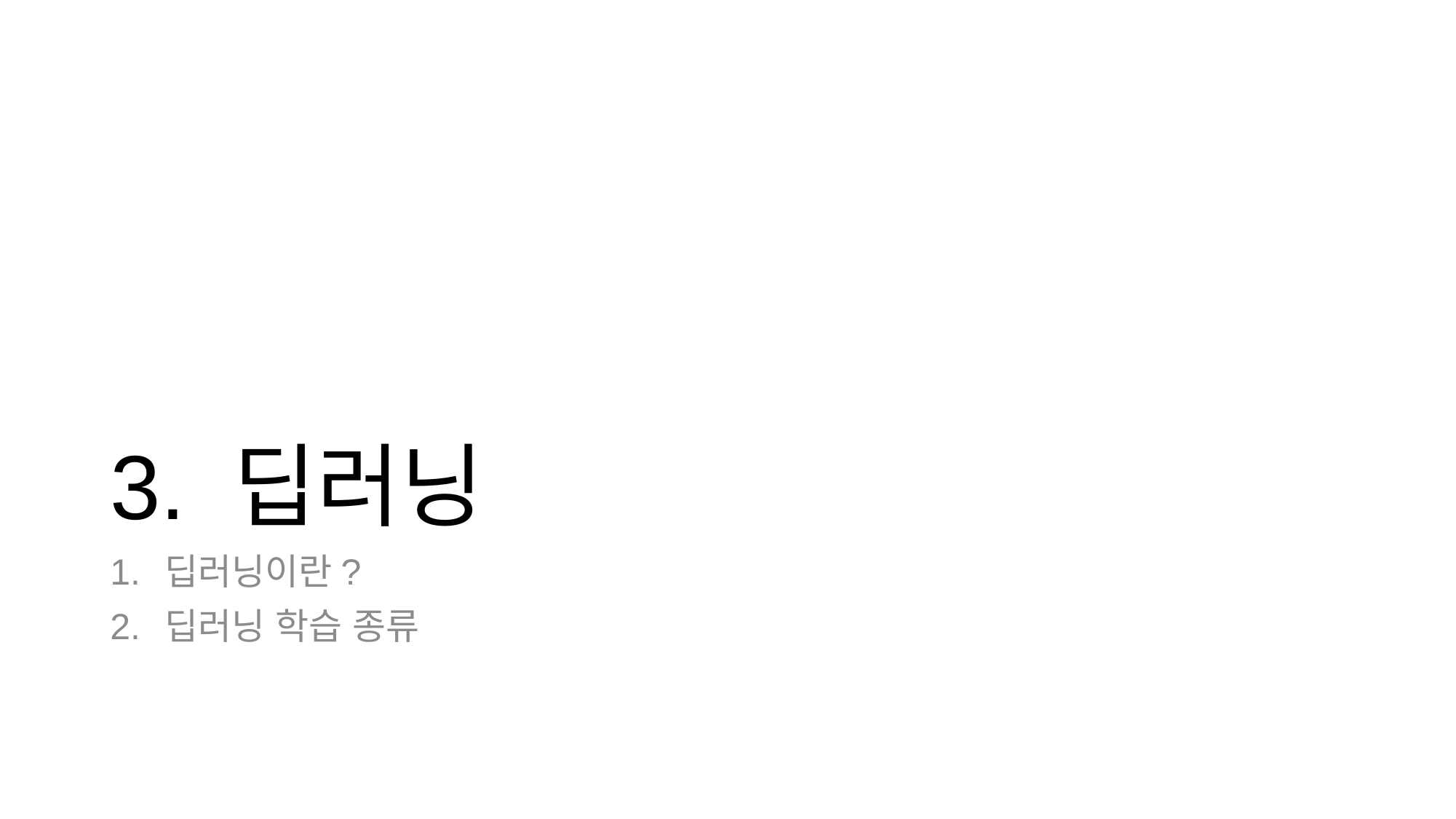

# 3. 딥러닝
딥러닝이란?
딥러닝 학습 종류